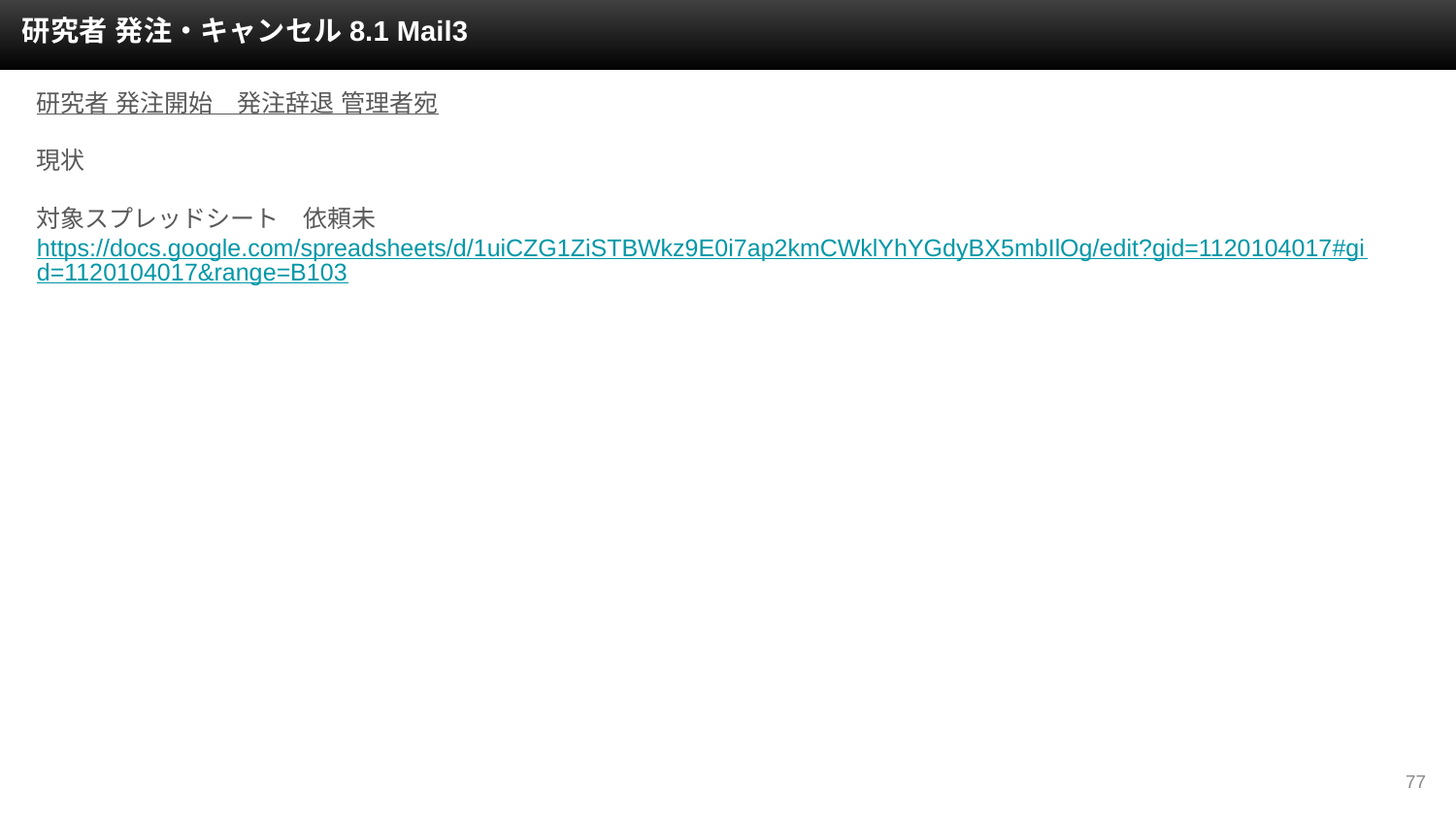

研究者 発注・キャンセル8.1 Mail3
研究者 発注開始　発注辞退 管理者宛

現状

対象スプレッドシート　依頼未
https://docs.google.com/spreadsheets/d/1uiCZG1ZiSTBWkz9E0i7ap2kmCWklYhYGdyBX5mbIlOg/edit?gid=1120104017#gid=1120104017&range=B103

77